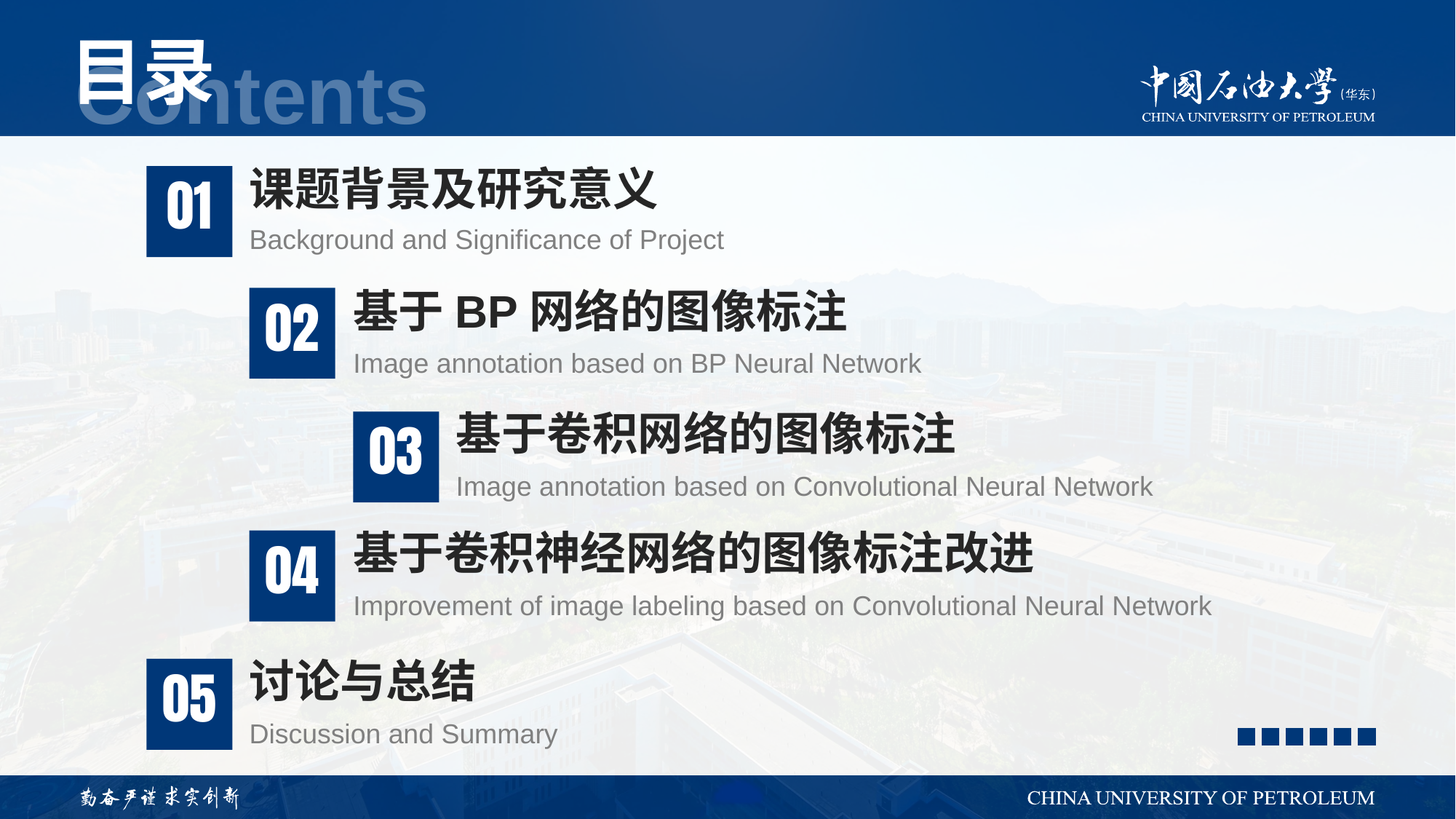

01
课题背景及研究意义
Background and Significance of Project
02
基于BP网络的图像标注
Image annotation based on BP Neural Network
基于卷积网络的图像标注
03
Image annotation based on Convolutional Neural Network
04
基于卷积神经网络的图像标注改进
Improvement of image labeling based on Convolutional Neural Network
05
讨论与总结
Discussion and Summary